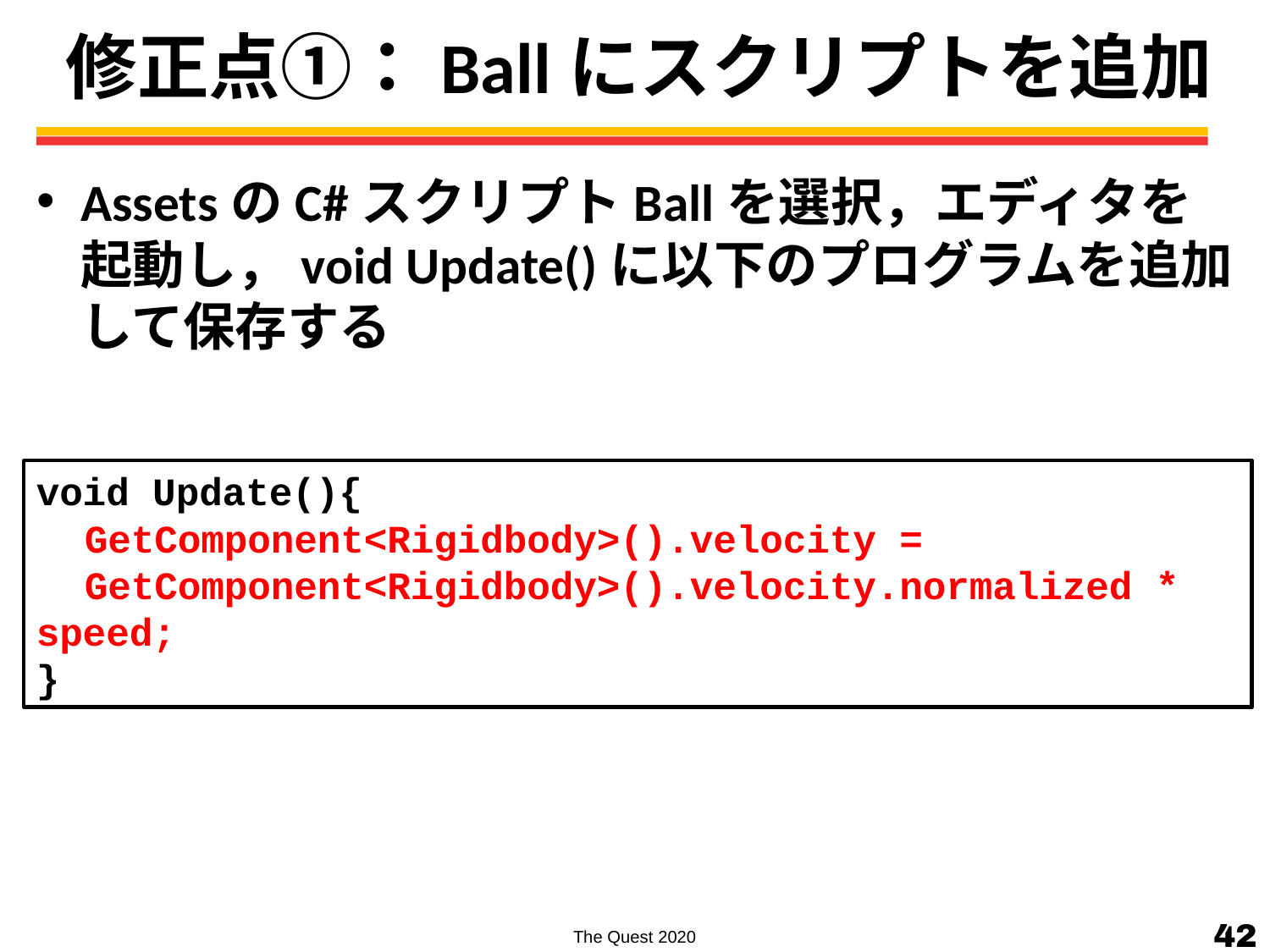

# 修正点①：Ballにスクリプトを追加
AssetsのC#スクリプトBallを選択，エディタを起動し，void Update()に以下のプログラムを追加して保存する
void Update(){
　GetComponent<Rigidbody>().velocity =
　GetComponent<Rigidbody>().velocity.normalized * speed;
}
42
The Quest 2020